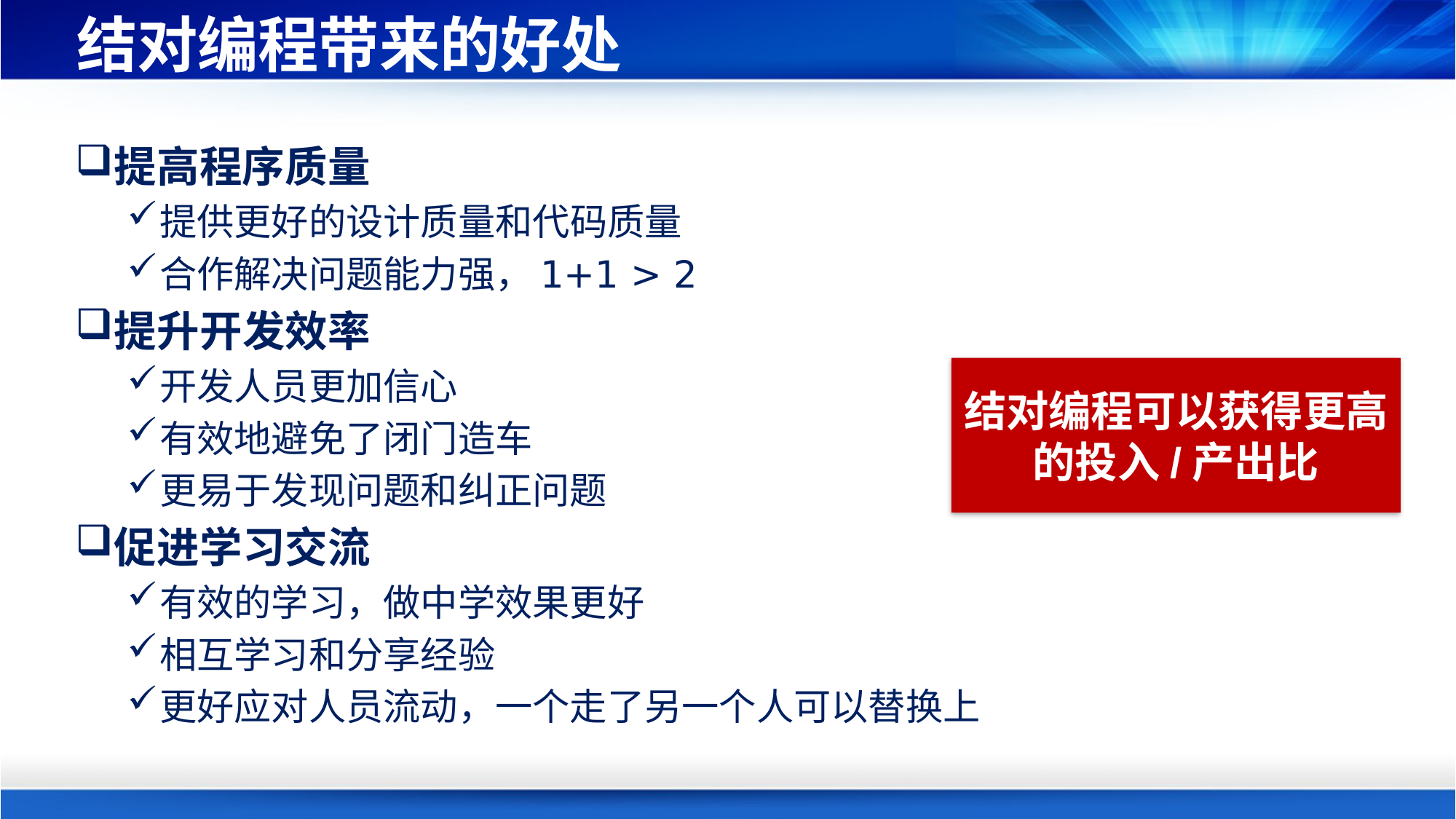

# 结对编程带来的好处
提高程序质量
提供更好的设计质量和代码质量
合作解决问题能力强，1+1 > 2
提升开发效率
开发人员更加信心
有效地避免了闭门造车
更易于发现问题和纠正问题
促进学习交流
有效的学习，做中学效果更好
相互学习和分享经验
更好应对人员流动，一个走了另一个人可以替换上
结对编程可以获得更高的投入/产出比